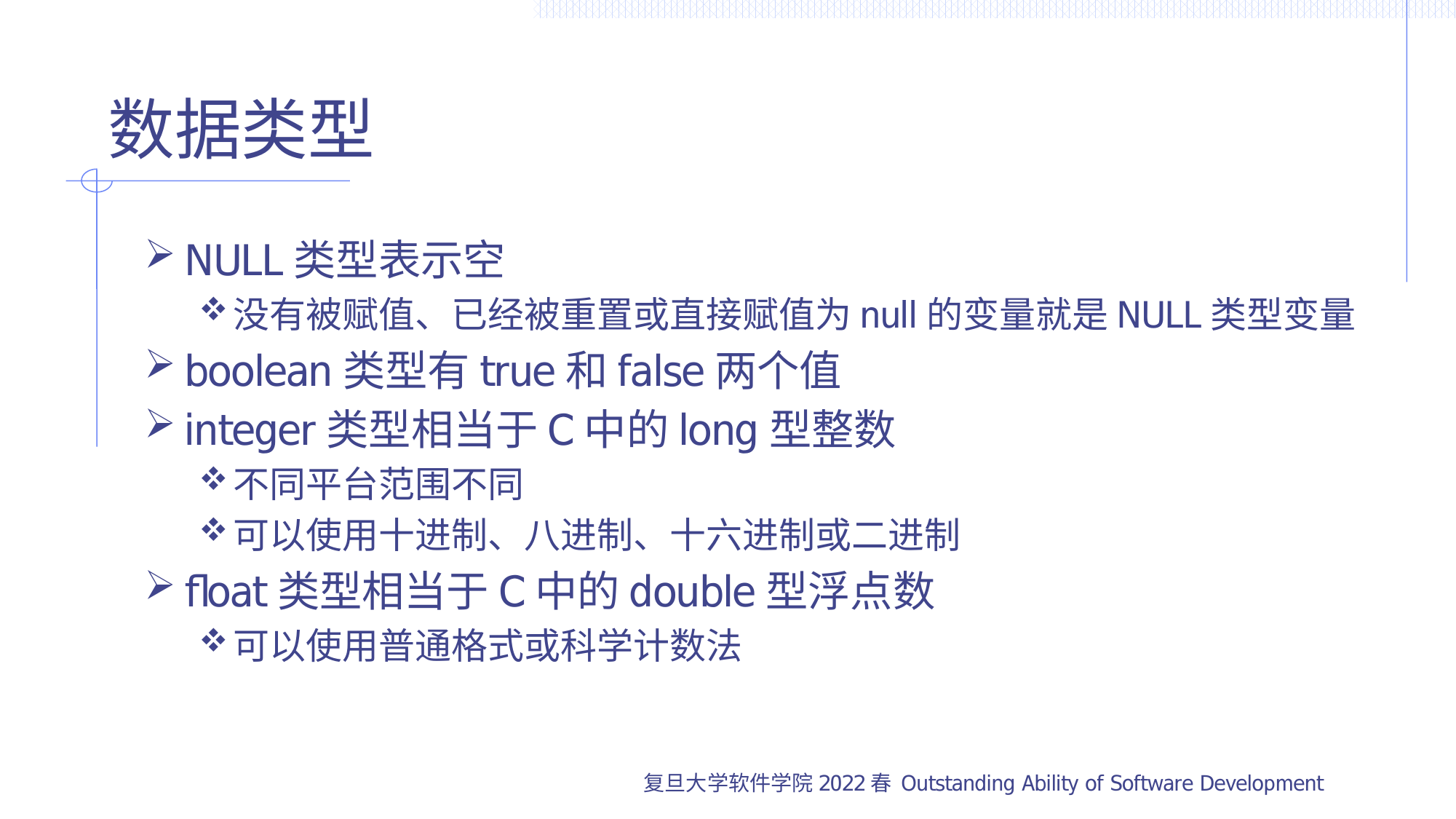

# 数据类型
NULL类型表示空
没有被赋值、已经被重置或直接赋值为null的变量就是NULL类型变量
boolean类型有true和false两个值
integer类型相当于C中的long型整数
不同平台范围不同
可以使用十进制、八进制、十六进制或二进制
float类型相当于C中的double型浮点数
可以使用普通格式或科学计数法